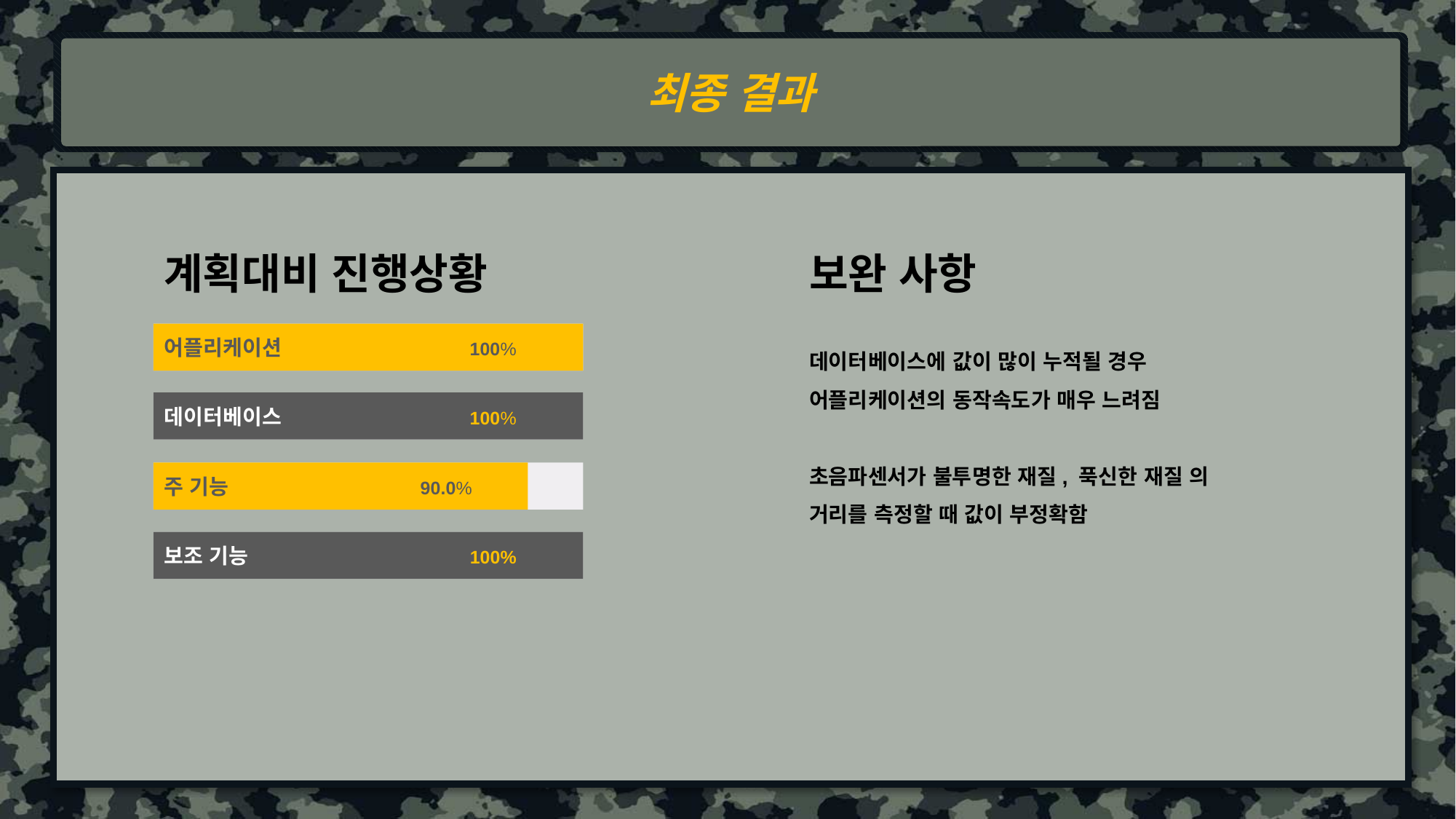

최종 결과

계획대비 진행상황
보완 사항

데이터베이스에 값이 많이 누적될 경우
어플리케이션의 동작속도가 매우 느려짐

초음파센서가 불투명한 재질, 푹신한 재질 의 거리를 측정할 때 값이 부정확함
어플리케이션                                            100%

데이터베이스                                            100%

주 기능                               90.0%
보조 기능                                    100%